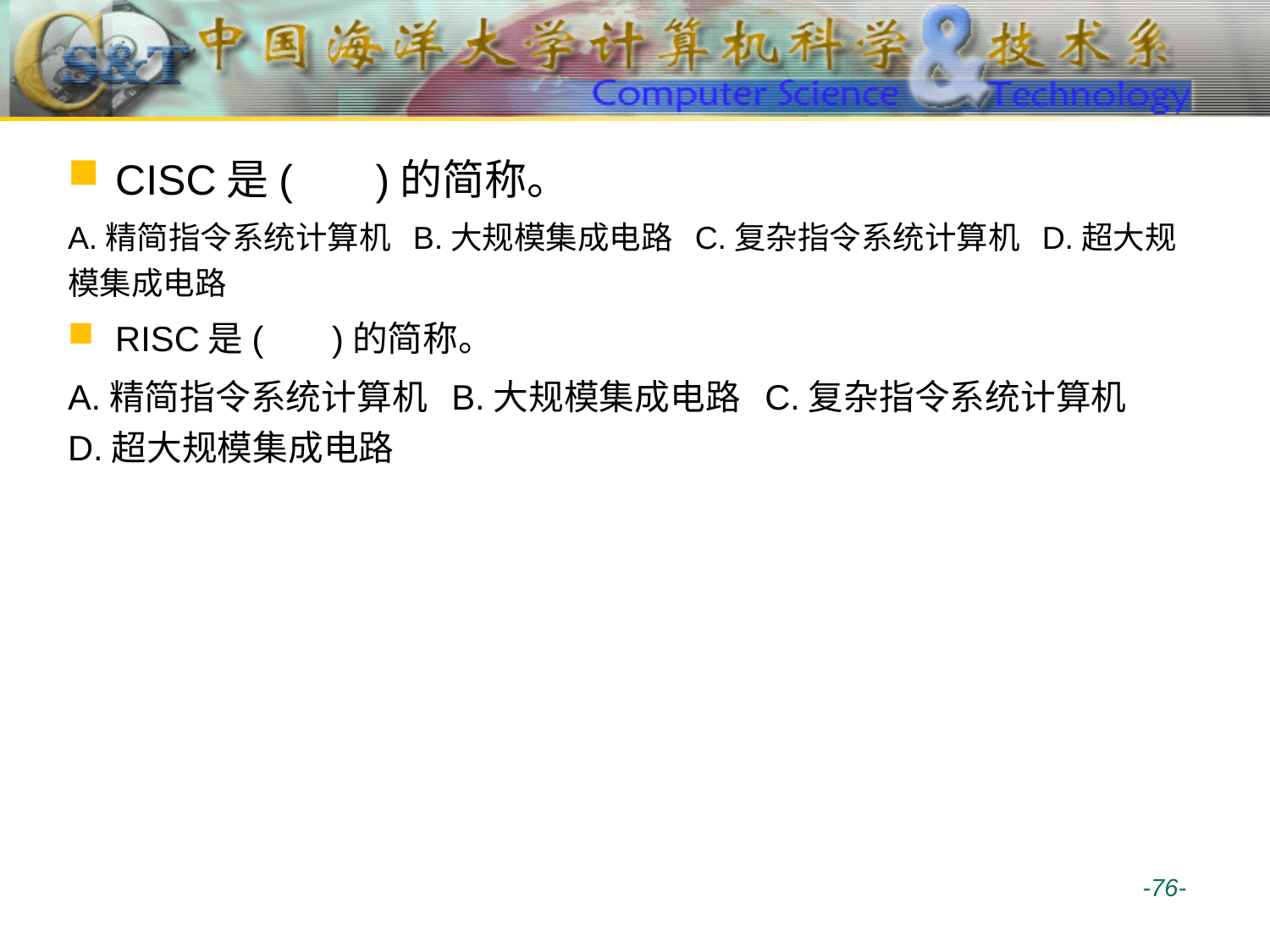

CISC是(       )的简称。
A.精简指令系统计算机  B.大规模集成电路  C.复杂指令系统计算机  D.超大规模集成电路
RISC是(       )的简称。
A.精简指令系统计算机  B.大规模集成电路  C.复杂指令系统计算机  D.超大规模集成电路

 -76-